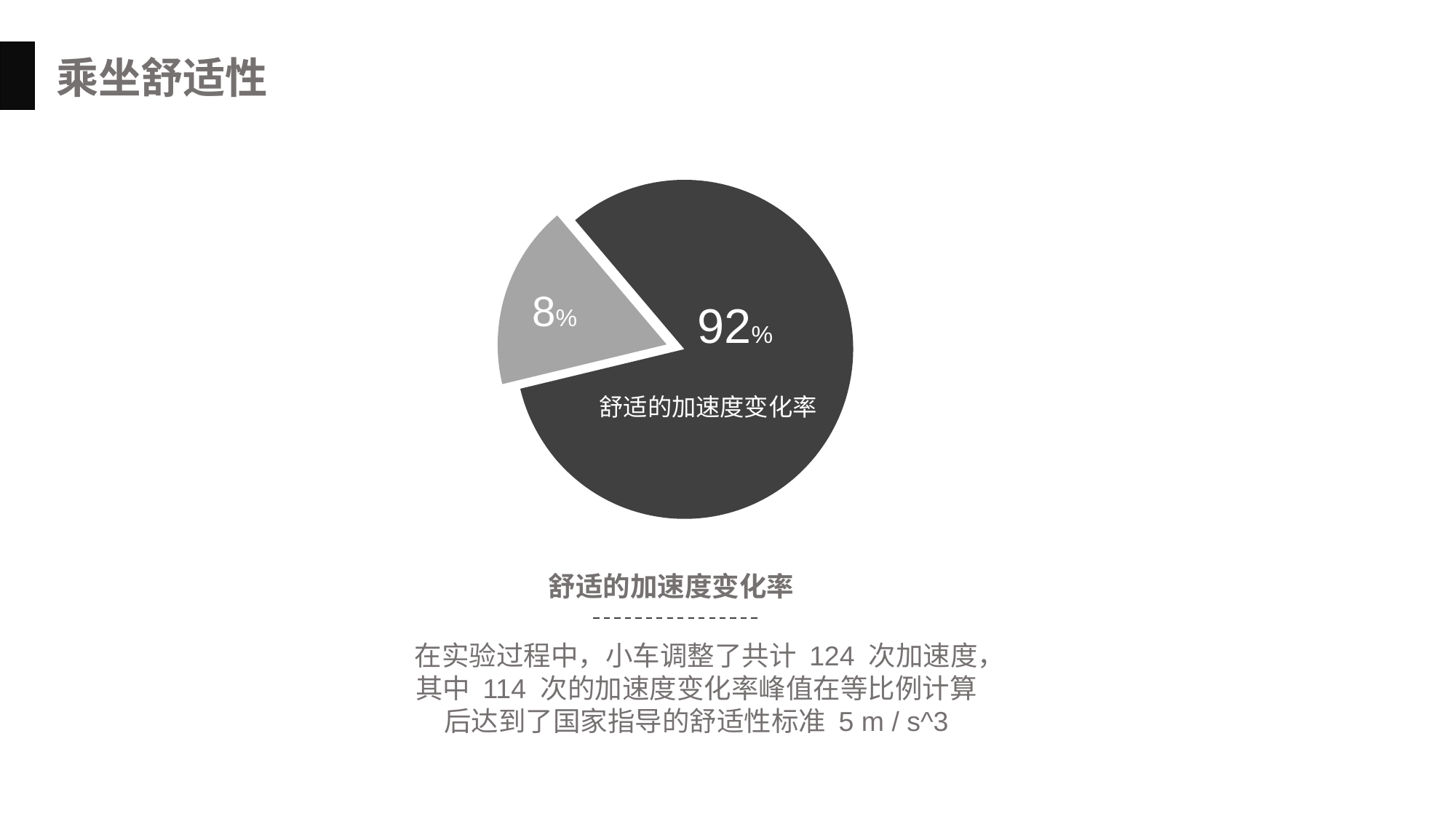

乘坐舒适性

8%
92%
舒适的加速度变化率
舒适的加速度变化率
在实验过程中，小车调整了共计 124 次加速度，其中 114 次的加速度变化率峰值在等比例计算后达到了国家指导的舒适性标准 5 m / s^3